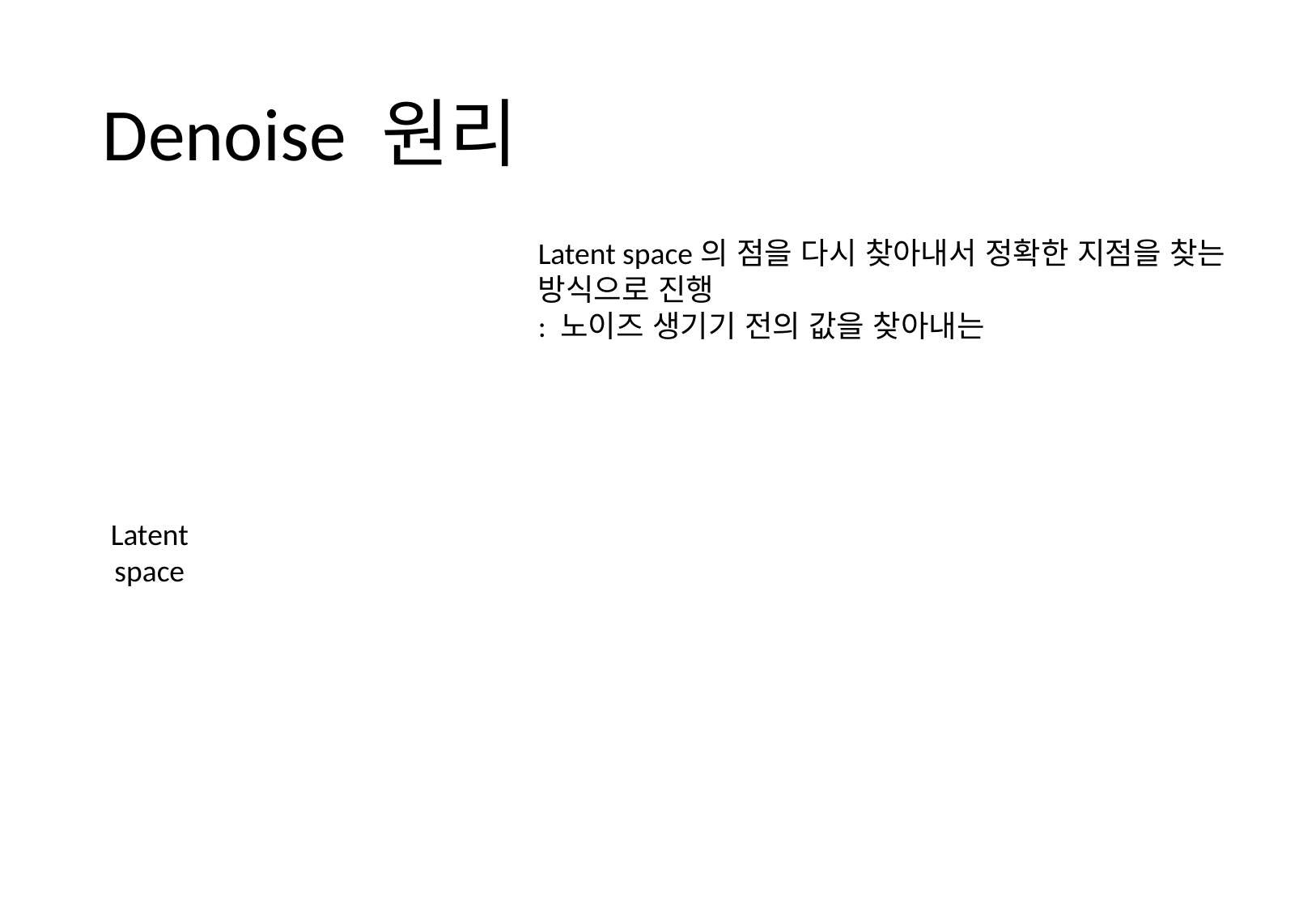

# Denoise 원리
Latent space의 점을 다시 찾아내서 정확한 지점을 찾는 방식으로 진행
: 노이즈 생기기 전의 값을 찾아내는
Latent
space